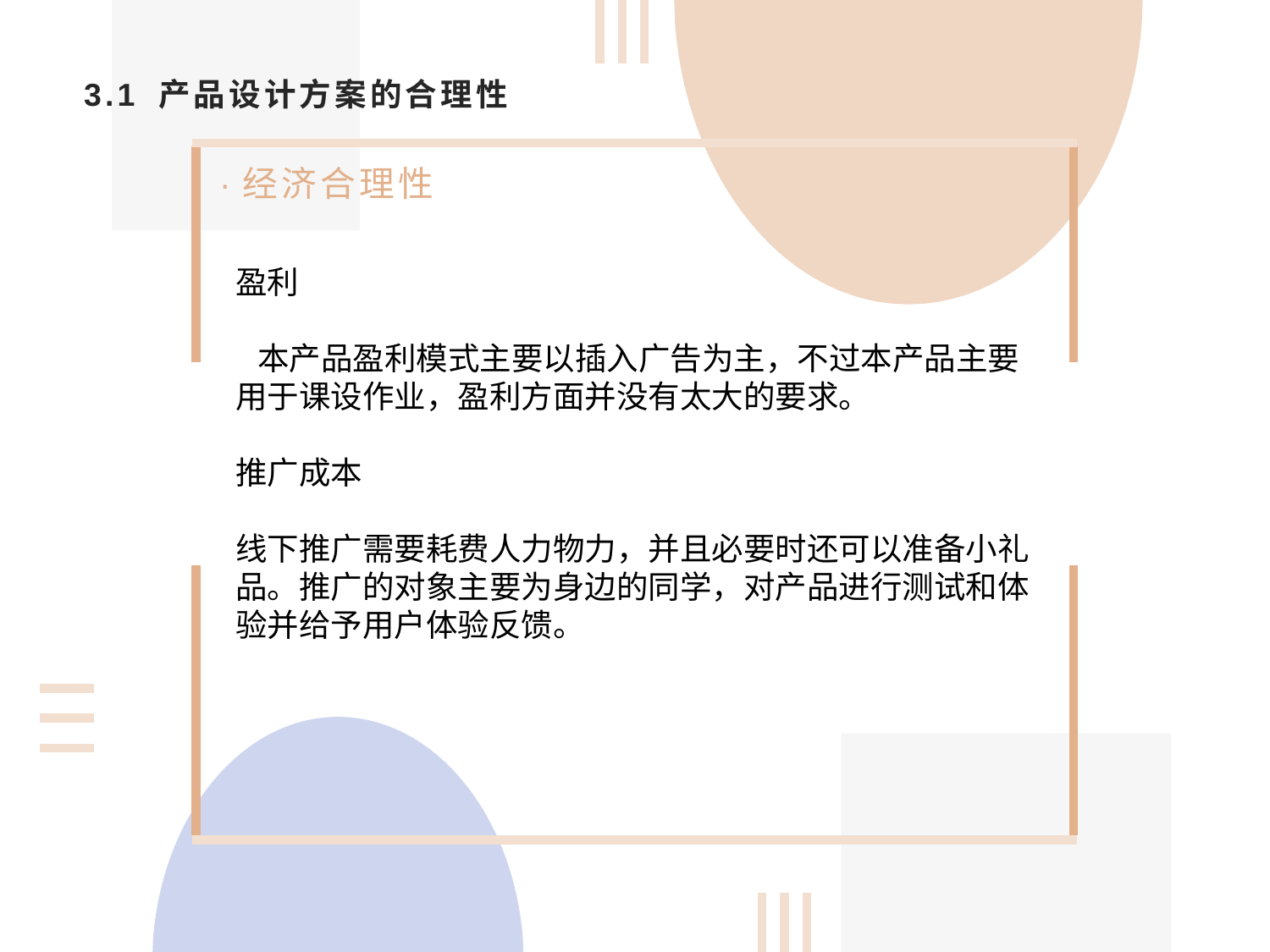

# 3.1 产品设计方案的合理性
·经济合理性

盈利

  本产品盈利模式主要以插入广告为主，不过本产品主要用于课设作业，盈利方面并没有太大的要求。

推广成本

线下推广需要耗费人力物力，并且必要时还可以准备小礼品。推广的对象主要为身边的同学，对产品进行测试和体验并给予用户体验反馈。